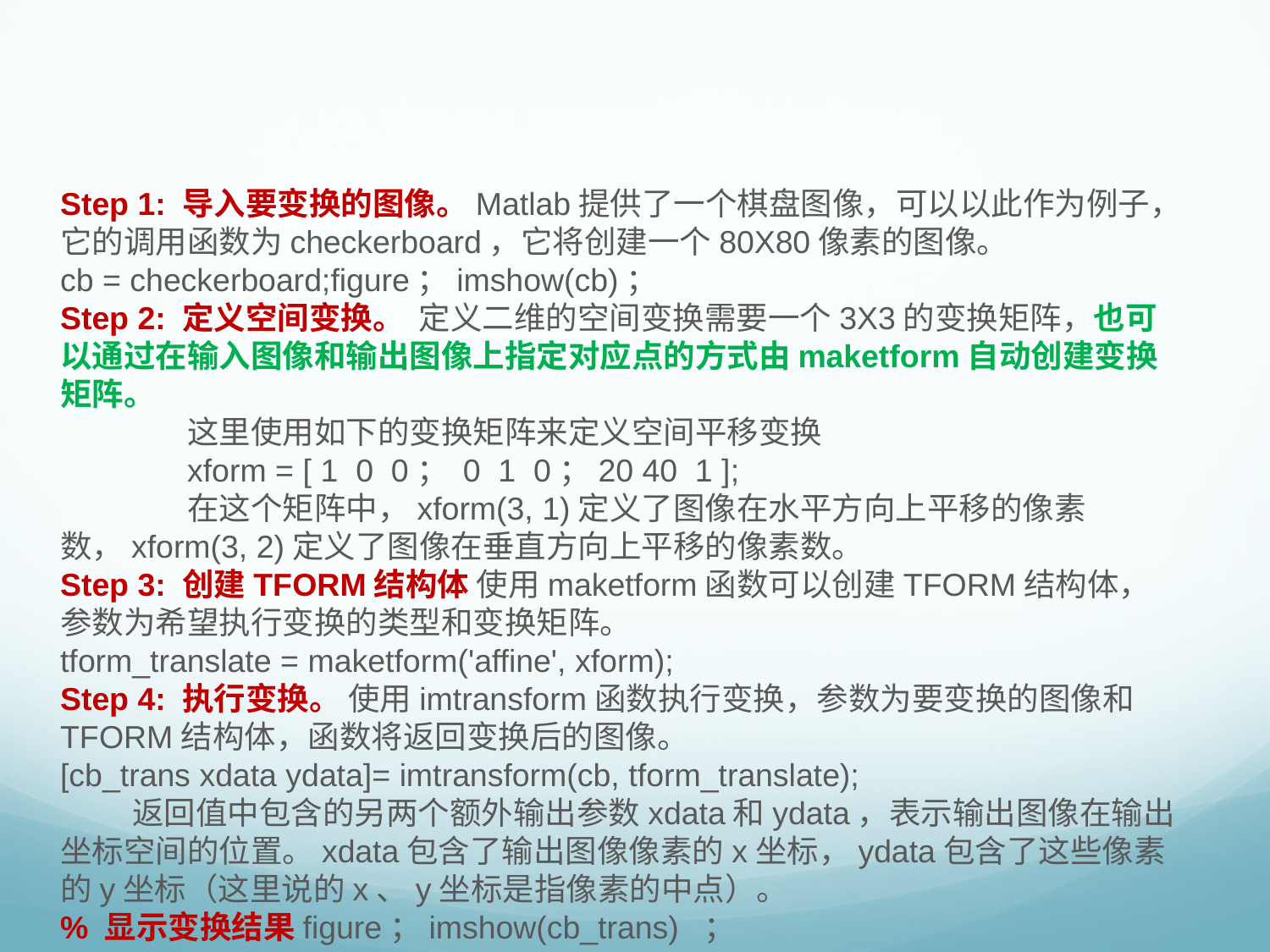

#
Step 1: 导入要变换的图像。Matlab提供了一个棋盘图像，可以以此作为例子，它的调用函数为checkerboard，它将创建一个80X80像素的图像。
cb = checkerboard;figure；imshow(cb)；
Step 2: 定义空间变换。  定义二维的空间变换需要一个3X3的变换矩阵，也可以通过在输入图像和输出图像上指定对应点的方式由maketform自动创建变换矩阵。
   	这里使用如下的变换矩阵来定义空间平移变换
	xform = [ 1  0  0； 0  1  0；20 40  1 ];
       	在这个矩阵中，xform(3, 1)定义了图像在水平方向上平移的像素数，xform(3, 2)定义了图像在垂直方向上平移的像素数。
Step 3: 创建TFORM结构体 使用maketform函数可以创建TFORM结构体，参数为希望执行变换的类型和变换矩阵。
tform_translate = maketform('affine', xform);
Step 4: 执行变换。 使用imtransform函数执行变换，参数为要变换的图像和TFORM结构体，函数将返回变换后的图像。
[cb_trans xdata ydata]= imtransform(cb, tform_translate);
         返回值中包含的另两个额外输出参数xdata和ydata，表示输出图像在输出坐标空间的位置。xdata包含了输出图像像素的x坐标，ydata包含了这些像素的y坐标（这里说的x、y坐标是指像素的中点）。
% 显示变换结果figure；imshow(cb_trans)  ；